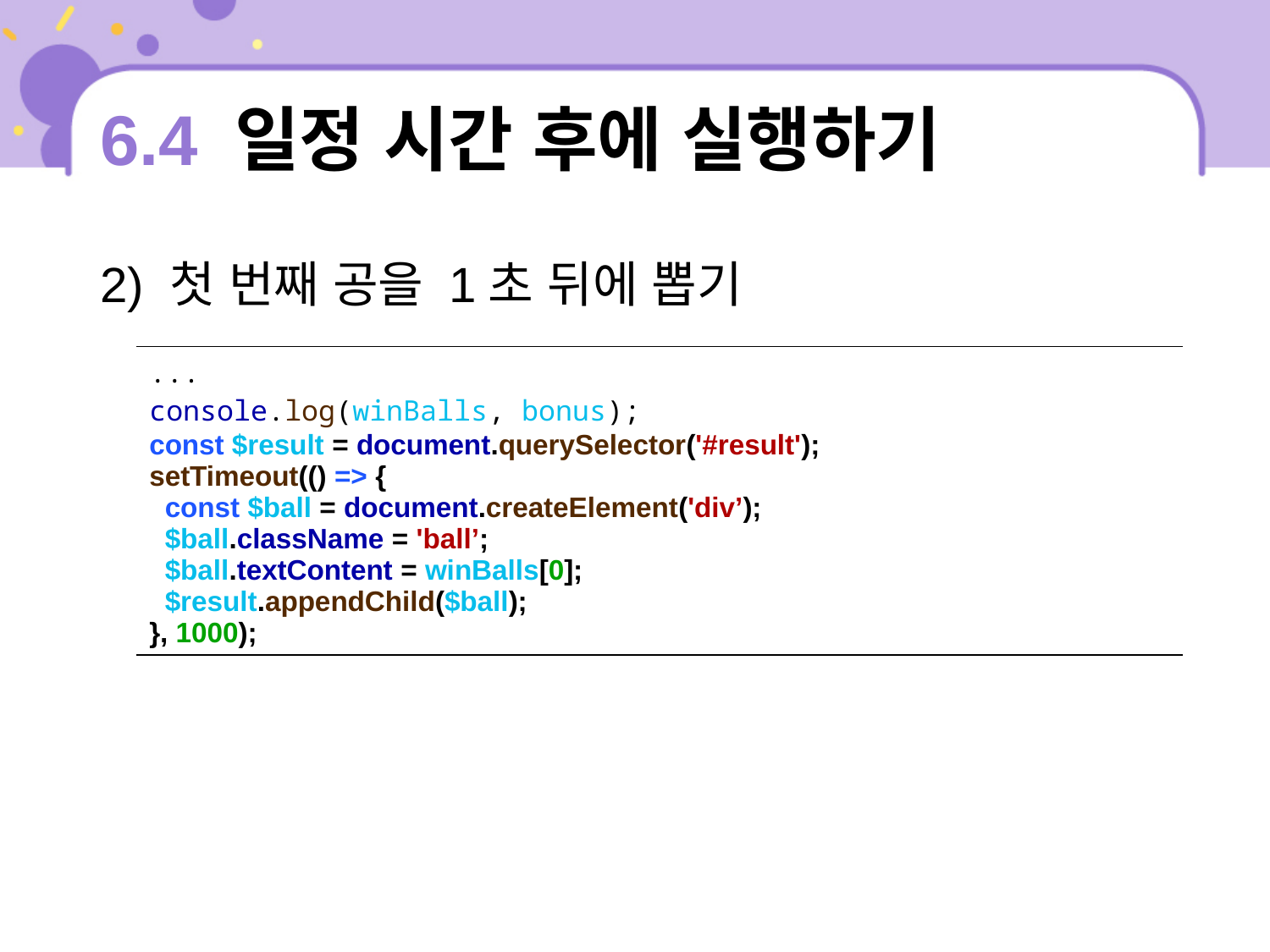

# 6.4 일정 시간 후에 실행하기
2) 첫 번째 공을 1초 뒤에 뽑기

| ... console.log(winBalls, bonus); const $result = document.querySelector('#result'); setTimeout(() => { const $ball = document.createElement('div’); $ball.className = 'ball’; $ball.textContent = winBalls[0]; $result.appendChild($ball); }, 1000); |
| --- |